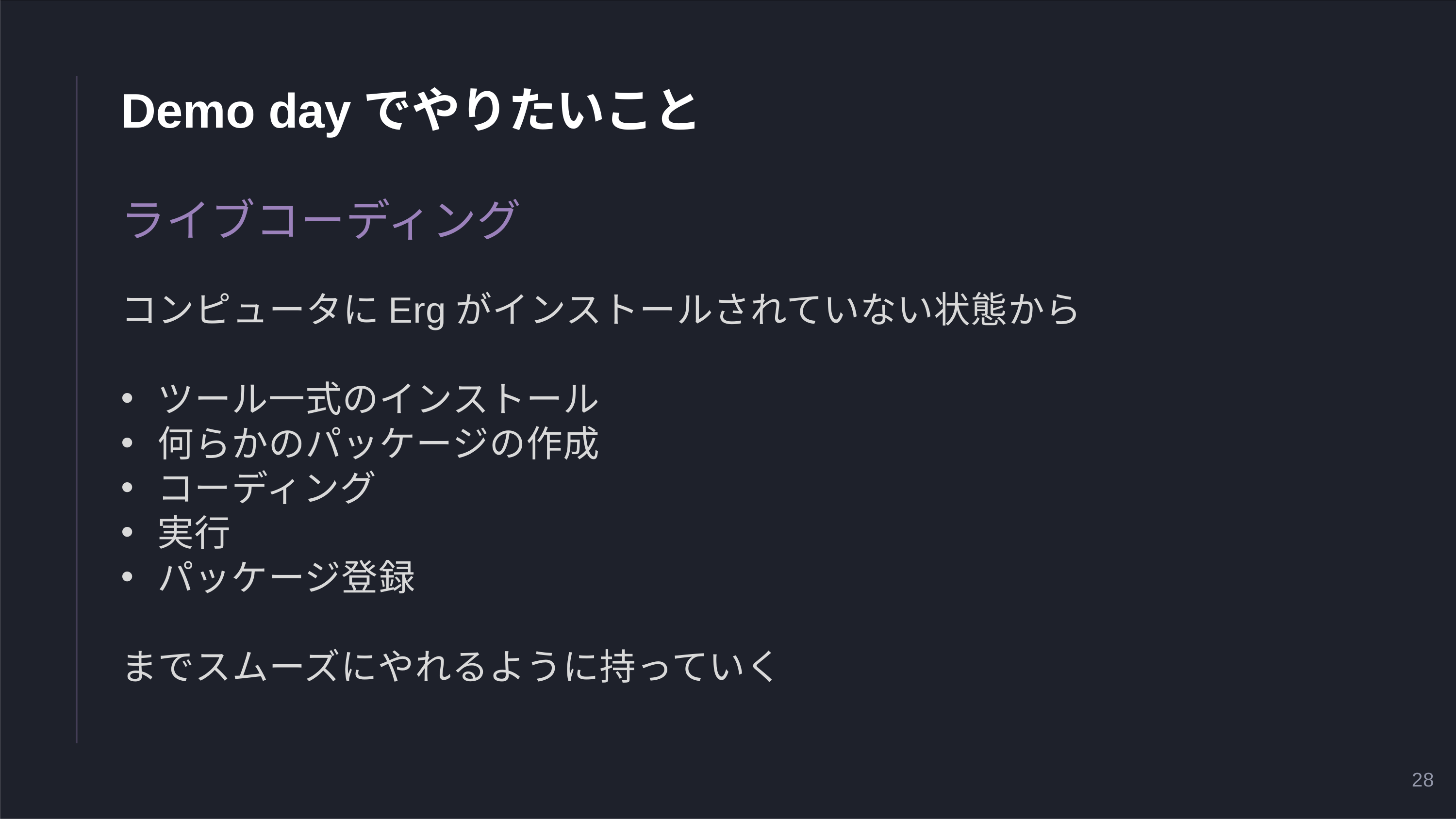

# Demo dayでやりたいこと
ライブコーディング

コンピュータにErgがインストールされていない状態から

ツール一式のインストール
何らかのパッケージの作成
コーディング
実行
パッケージ登録

までスムーズにやれるように持っていく
28